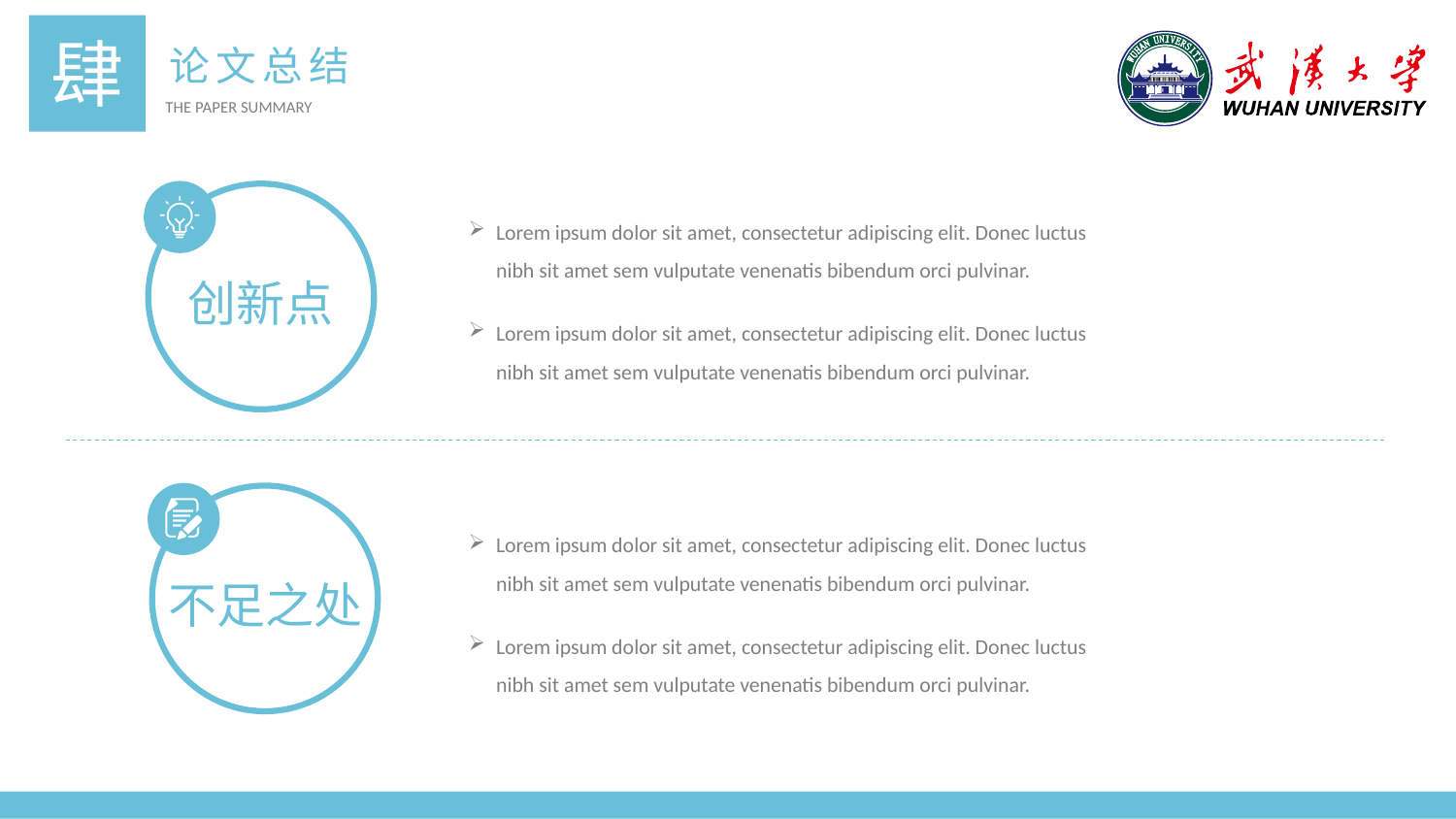

肆
论文总结
THE PAPER SUMMARY

Lorem ipsum dolor sit amet, consectetur adipiscing elit. Donec luctus nibh sit amet sem vulputate venenatis bibendum orci pulvinar.
创新点
Lorem ipsum dolor sit amet, consectetur adipiscing elit. Donec luctus nibh sit amet sem vulputate venenatis bibendum orci pulvinar.

Lorem ipsum dolor sit amet, consectetur adipiscing elit. Donec luctus nibh sit amet sem vulputate venenatis bibendum orci pulvinar.
不足之处
Lorem ipsum dolor sit amet, consectetur adipiscing elit. Donec luctus nibh sit amet sem vulputate venenatis bibendum orci pulvinar.
20